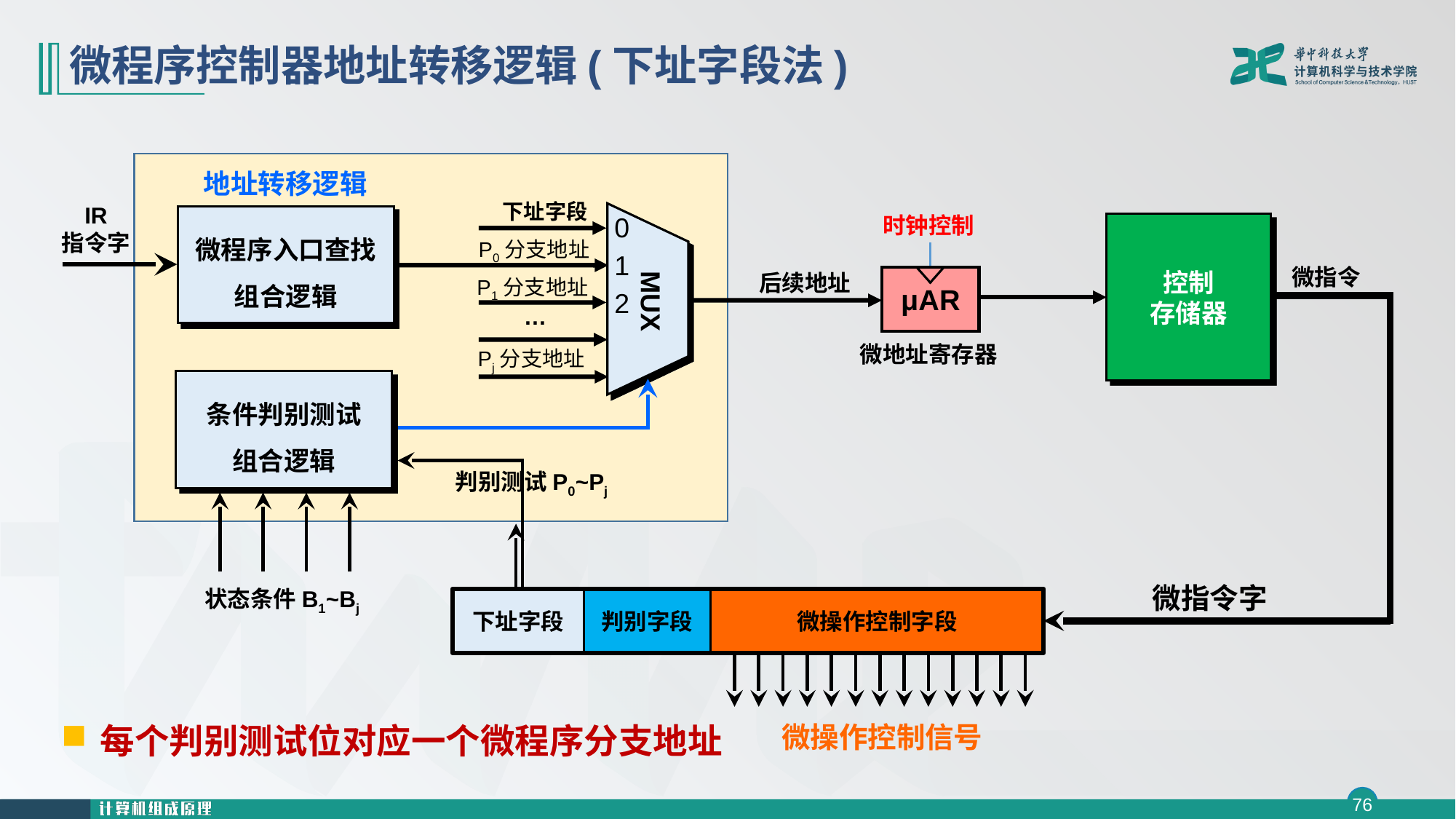

# 微程序控制器地址转移逻辑(下址字段法)

地址转移逻辑
下址字段
0
微程序入口查找组合逻辑

P0分支地址
1

P1分支地址
MUX
2
…

Pj分支地址
条件判别测试
组合逻辑

判别测试P0~Pj
IR
指令字
时钟控制
μAR
微地址寄存器
控制
存储器
微指令
后续地址

微指令字
状态条件B1~Bj

下址字段
判别字段
微操作控制字段
微操作控制信号
每个判别测试位对应一个微程序分支地址